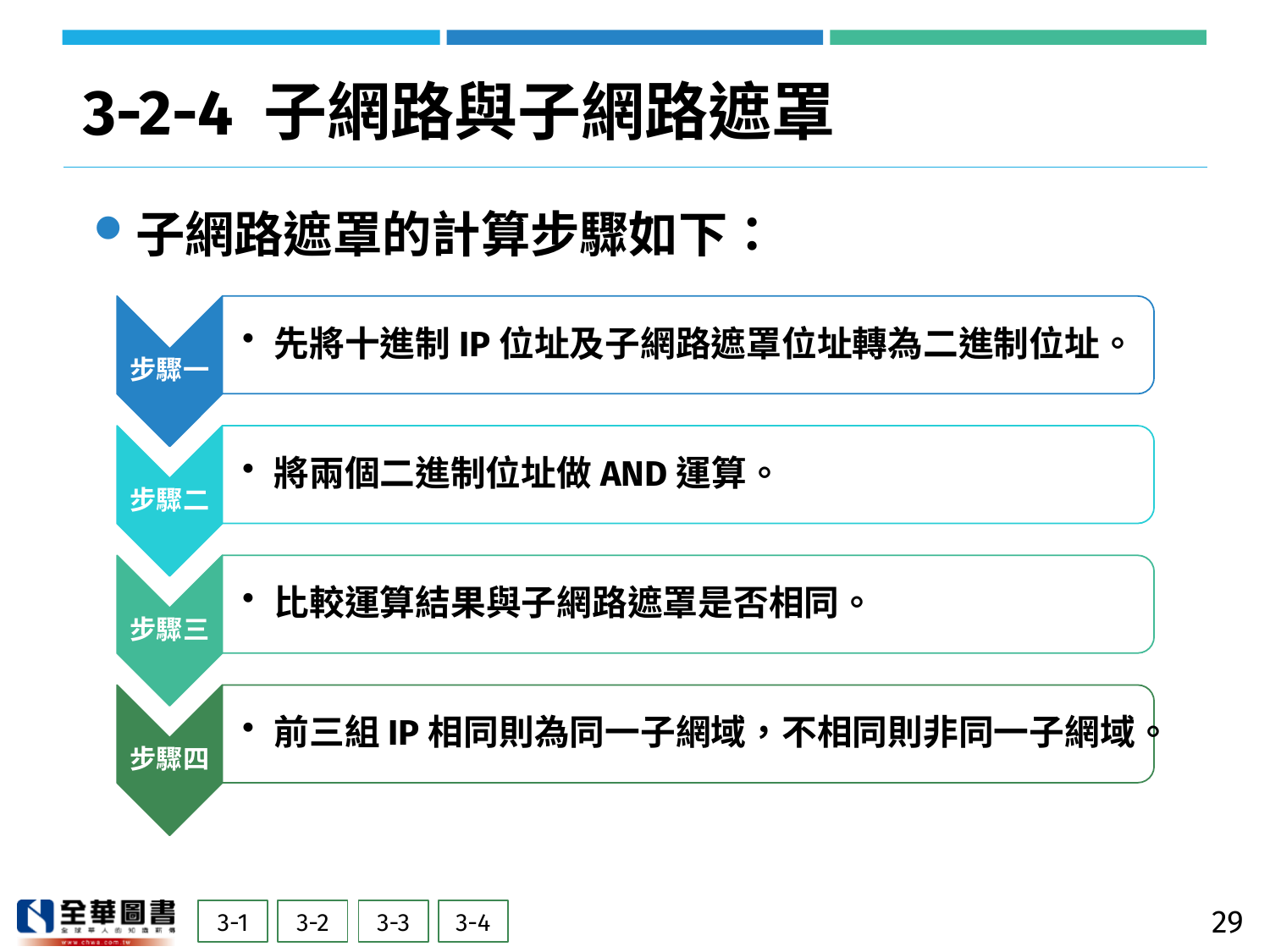

# 3-2-4 子網路與子網路遮罩
子網路遮罩的計算步驟如下：
步驟一
先將十進制IP位址及子網路遮罩位址轉為二進制位址。
步驟二
將兩個二進制位址做AND運算。
步驟三
比較運算結果與子網路遮罩是否相同。
步驟四
前三組IP相同則為同一子網域，不相同則非同一子網域。
29